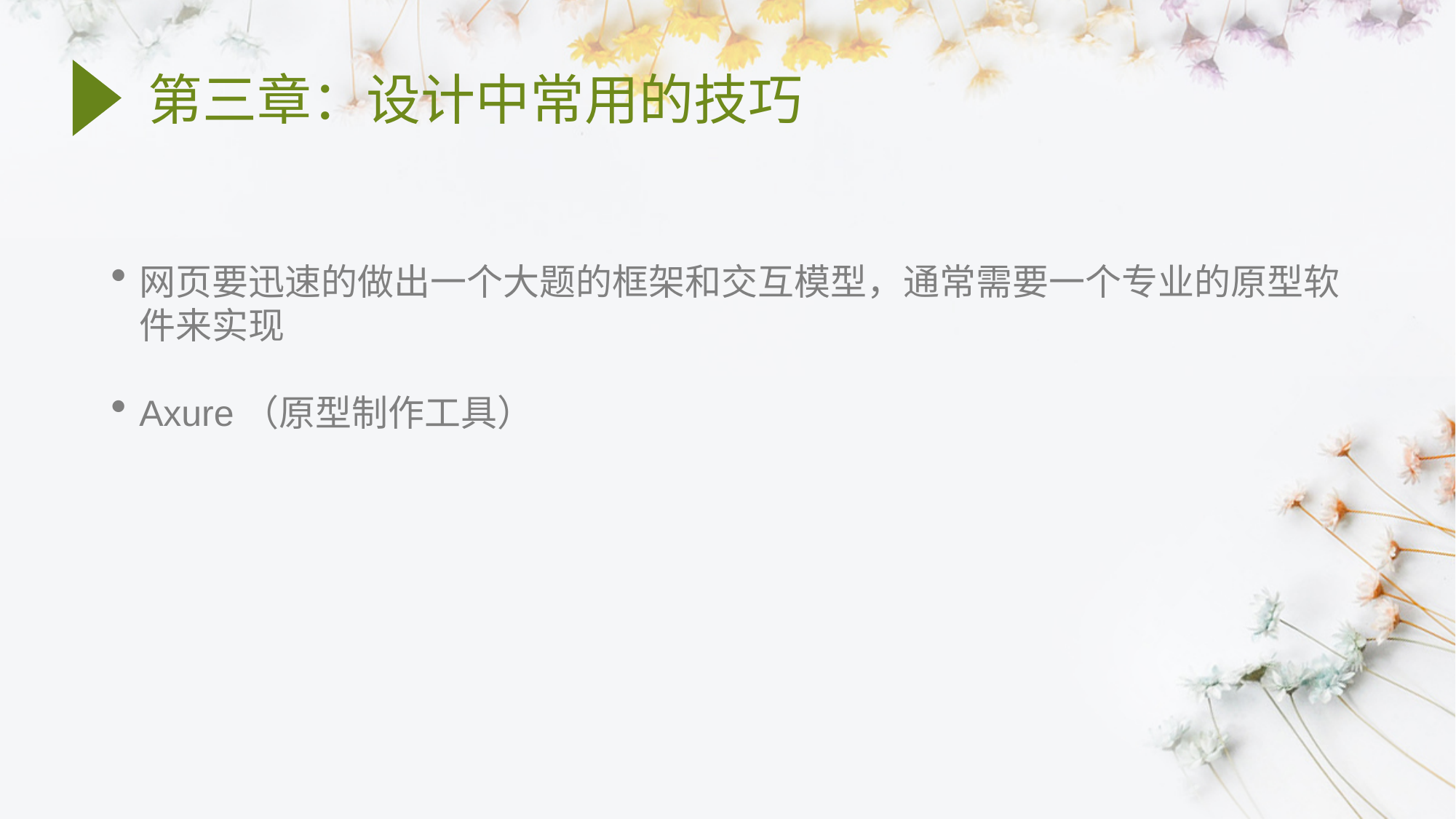

# 第三章：设计中常用的技巧
网页要迅速的做出一个大题的框架和交互模型，通常需要一个专业的原型软件来实现

Axure（原型制作工具）